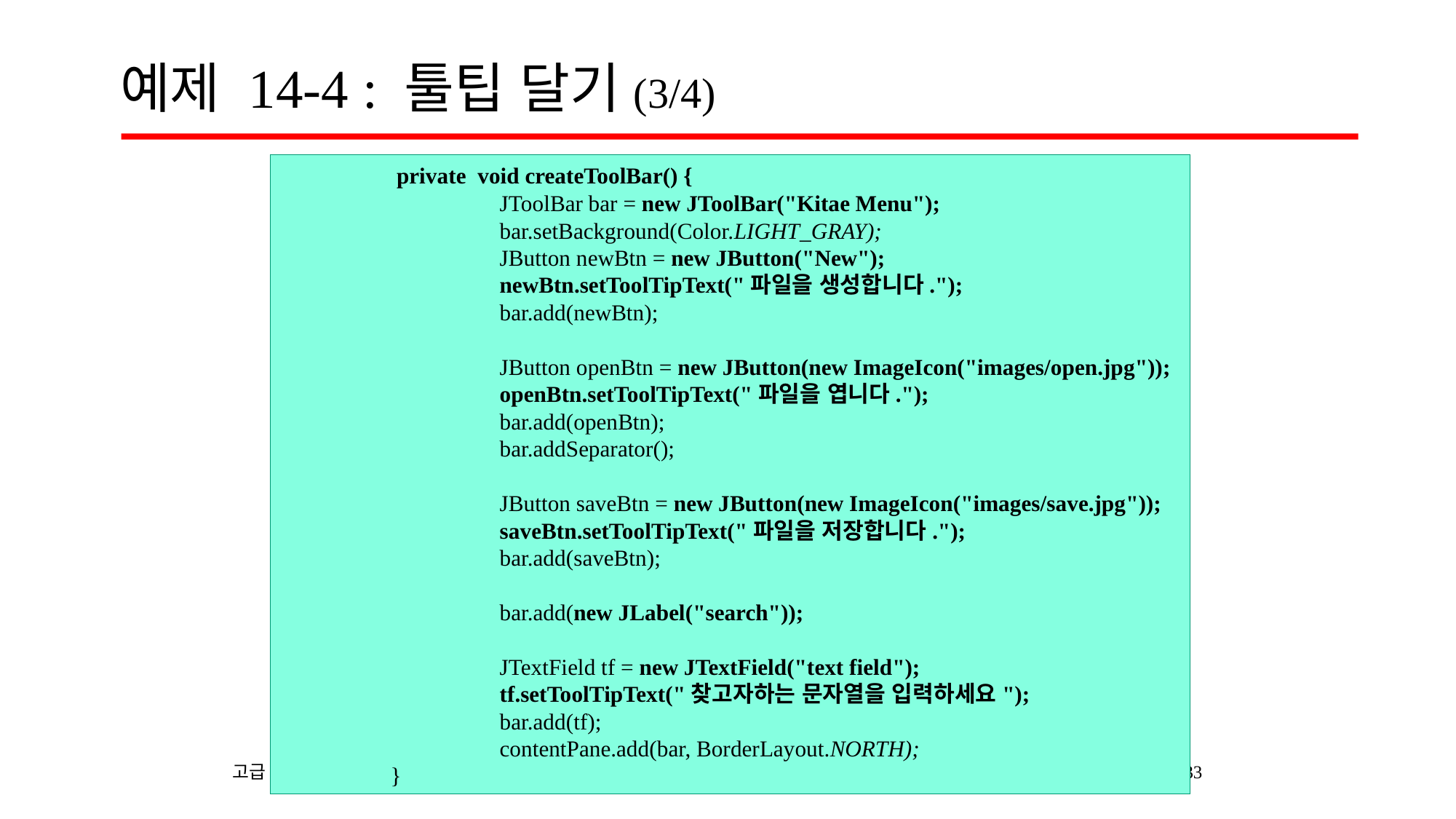

# 예제 14-4 : 툴팁 달기(3/4)
	 private  void createToolBar() {
		JToolBar bar = new JToolBar("Kitae Menu");
		bar.setBackground(Color.LIGHT_GRAY);
		JButton newBtn = new JButton("New");
		newBtn.setToolTipText("파일을 생성합니다.");
		bar.add(newBtn);

		JButton openBtn = new JButton(new ImageIcon("images/open.jpg"));
		openBtn.setToolTipText("파일을 엽니다.");
		bar.add(openBtn);
		bar.addSeparator();

		JButton saveBtn = new JButton(new ImageIcon("images/save.jpg"));
		saveBtn.setToolTipText("파일을 저장합니다.");
		bar.add(saveBtn);

		bar.add(new JLabel("search"));

		JTextField tf = new JTextField("text field");
		tf.setToolTipText("찾고자하는 문자열을 입력하세요");
		bar.add(tf);
		contentPane.add(bar, BorderLayout.NORTH);
	}